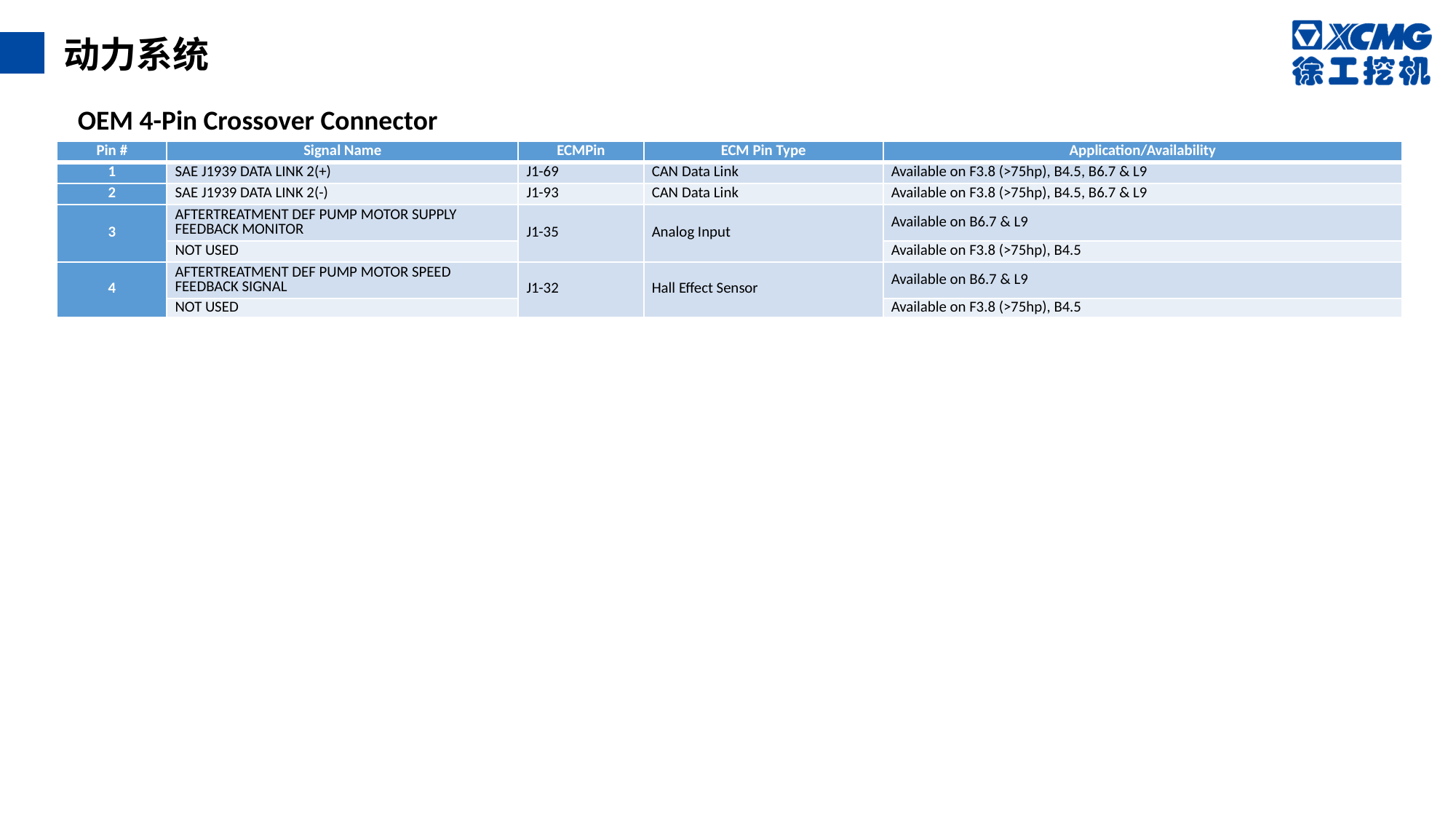

动力系统
OEM 4-Pin Crossover Connector
| Pin # | Signal Name | ECMPin | ECM Pin Type | Application/Availability |
| --- | --- | --- | --- | --- |
| 1 | SAE J1939 DATA LINK 2(+) | J1-69 | CAN Data Link | Available on F3.8 (>75hp), B4.5, B6.7 & L9 |
| 2 | SAE J1939 DATA LINK 2(-) | J1-93 | CAN Data Link | Available on F3.8 (>75hp), B4.5, B6.7 & L9 |
| 3 | AFTERTREATMENT DEF PUMP MOTOR SUPPLY FEEDBACK MONITOR | J1-35 | Analog Input | Available on B6.7 & L9 |
|  | NOT USED |  |  | Available on F3.8 (>75hp), B4.5 |
| 4 | AFTERTREATMENT DEF PUMP MOTOR SPEED FEEDBACK SIGNAL | J1-32 | Hall Effect Sensor | Available on B6.7 & L9 |
|  | NOT USED |  |  | Available on F3.8 (>75hp), B4.5 |